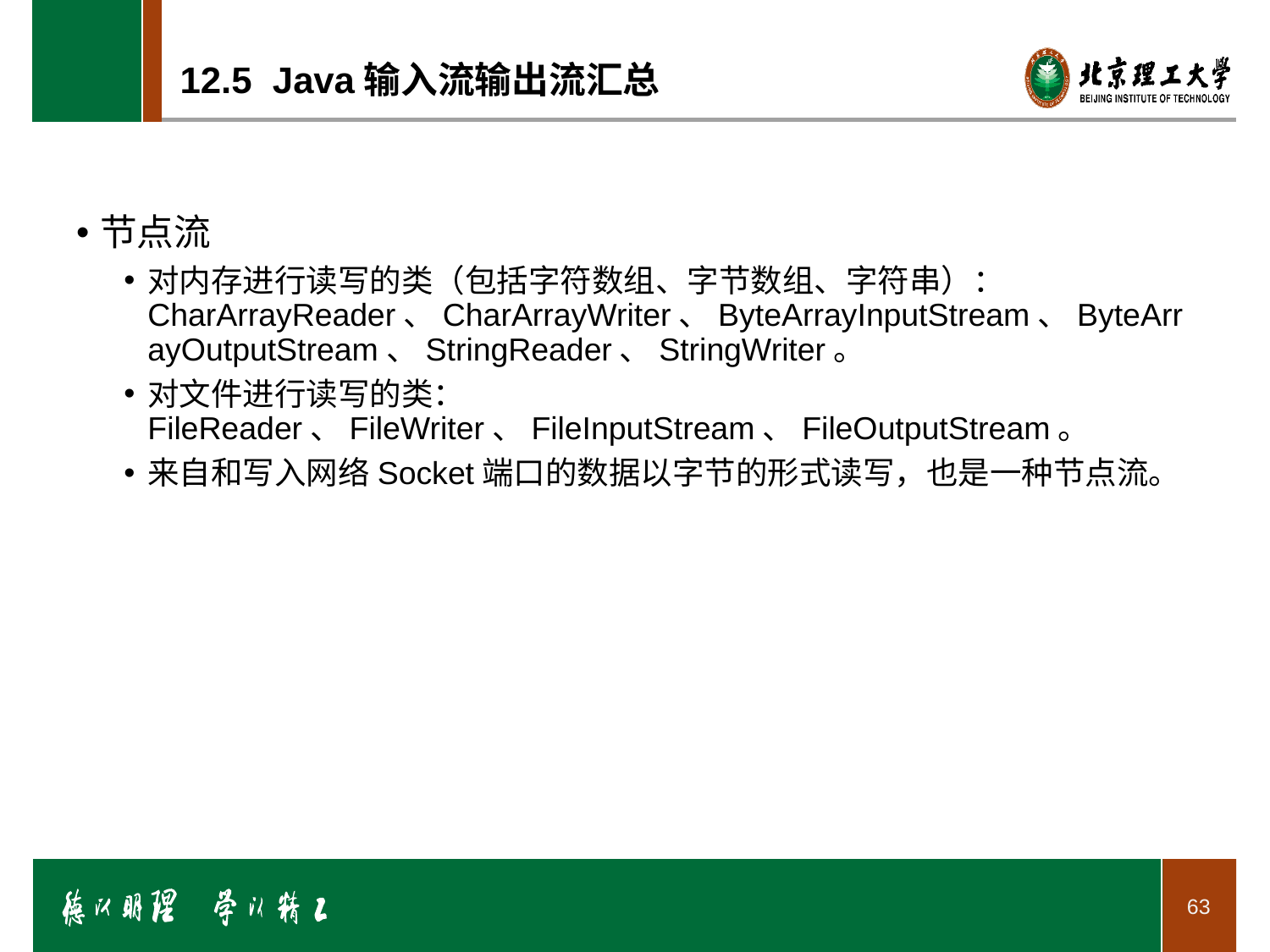

# 12.5  Java输入流输出流汇总
节点流
对内存进行读写的类（包括字符数组、字节数组、字符串）：CharArrayReader、CharArrayWriter、ByteArrayInputStream、ByteArrayOutputStream、StringReader、StringWriter。
对文件进行读写的类：FileReader、FileWriter、FileInputStream、FileOutputStream。
来自和写入网络Socket端口的数据以字节的形式读写，也是一种节点流。